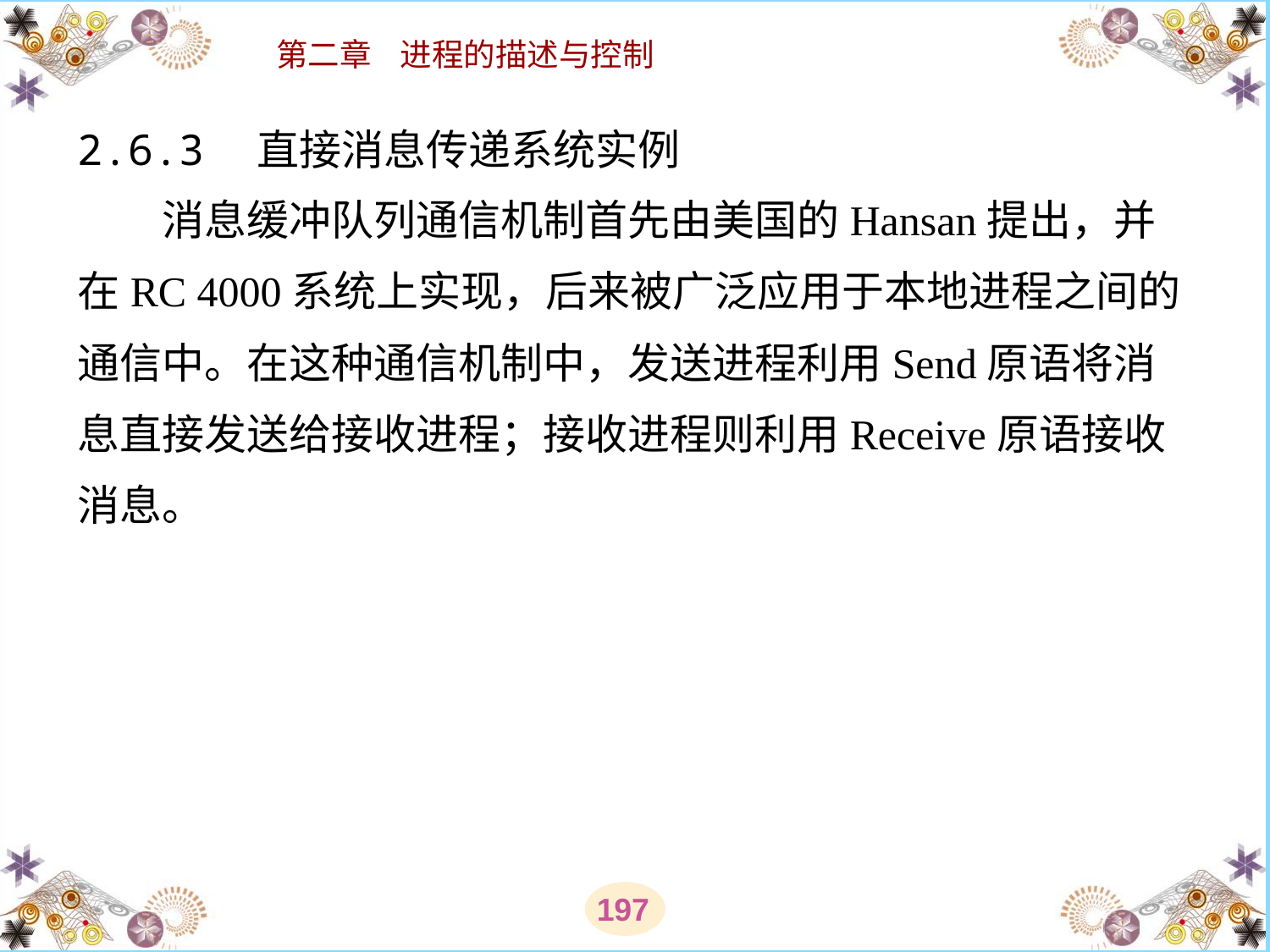

# 2.6.3　直接消息传递系统实例 　　消息缓冲队列通信机制首先由美国的Hansan提出，并在RC 4000系统上实现，后来被广泛应用于本地进程之间的通信中。在这种通信机制中，发送进程利用Send原语将消息直接发送给接收进程；接收进程则利用Receive原语接收消息。